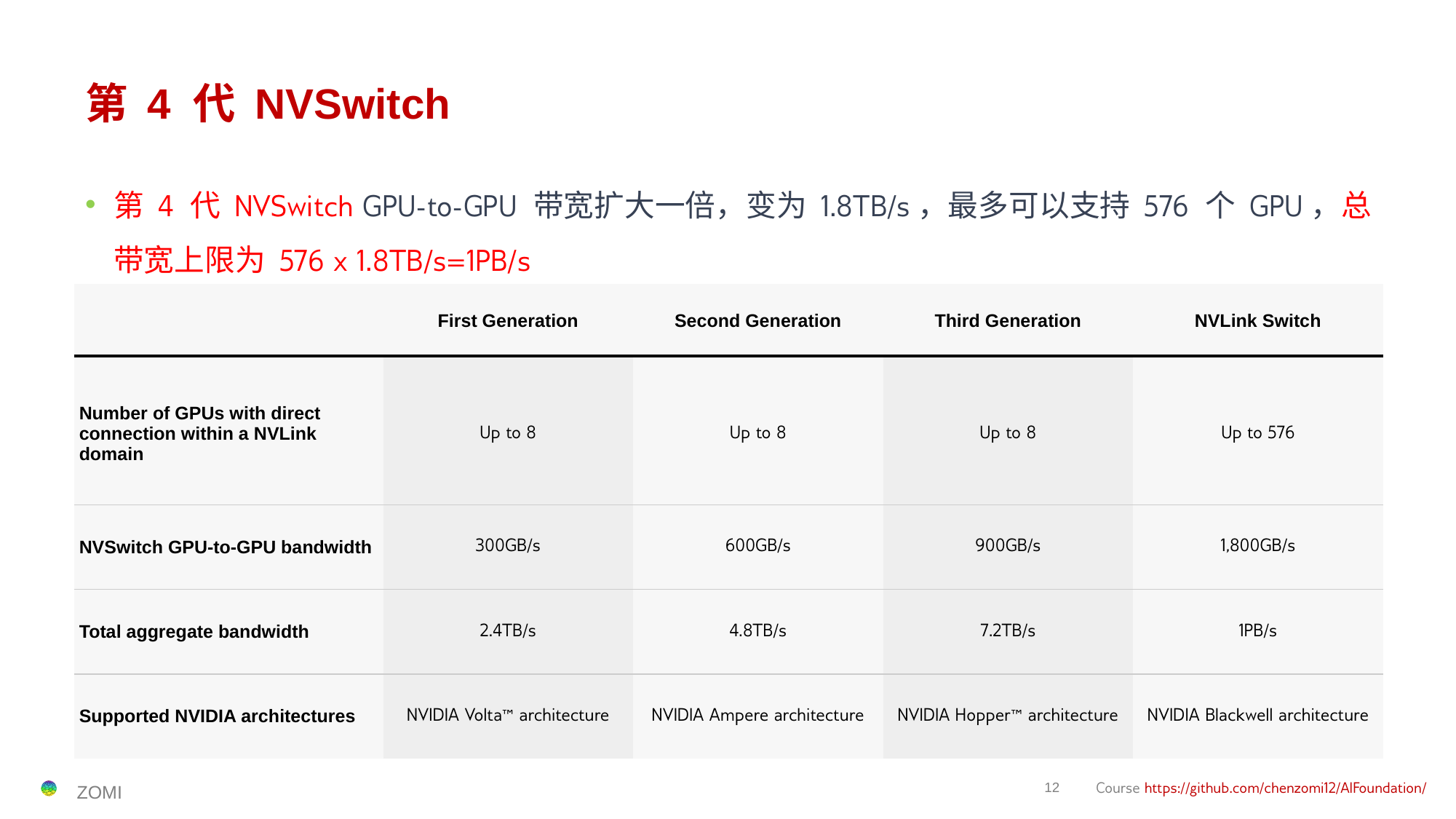

# 第 4 代 NVSwitch
第 4 代 NVSwitch GPU-to-GPU 带宽扩大一倍，变为 1.8TB/s，最多可以支持 576 个 GPU，总带宽上限为 576 x 1.8TB/s=1PB/s
|  | First Generation | Second Generation | Third Generation | NVLink Switch |
| --- | --- | --- | --- | --- |
| Number of GPUs with direct connection within a NVLink domain | Up to 8 | Up to 8 | Up to 8 | Up to 576 |
| NVSwitch GPU-to-GPU bandwidth | 300GB/s | 600GB/s | 900GB/s | 1,800GB/s |
| Total aggregate bandwidth | 2.4TB/s | 4.8TB/s | 7.2TB/s | 1PB/s |
| Supported NVIDIA architectures | NVIDIA Volta™ architecture | NVIDIA Ampere architecture | NVIDIA Hopper™ architecture | NVIDIA Blackwell architecture |